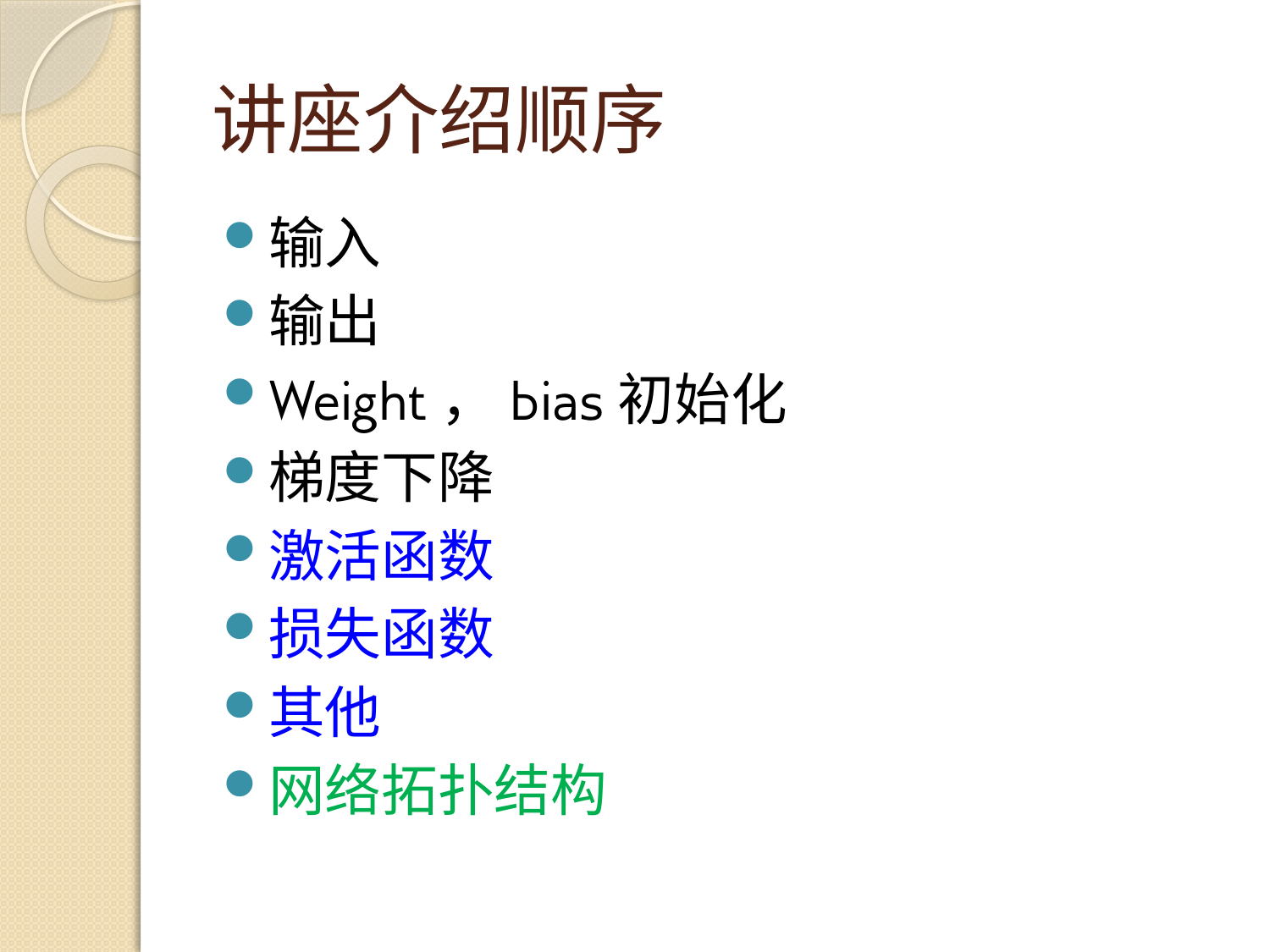

# 讲座介绍顺序
输入
输出
Weight，bias初始化
梯度下降
激活函数
损失函数
其他
网络拓扑结构